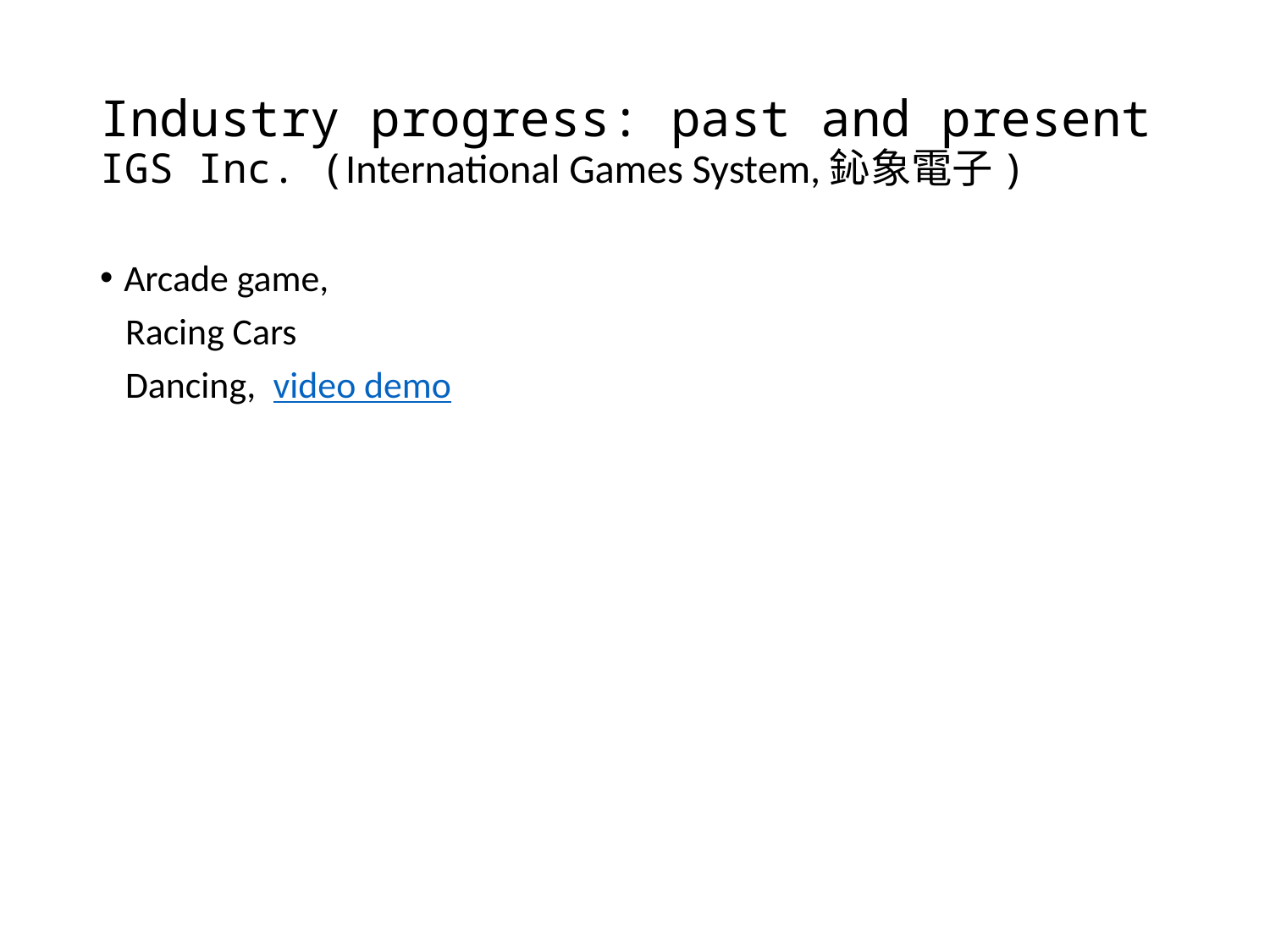

# Industry progress: past and present IGS Inc. (International Games System,鈊象電子)
Arcade game,
   Racing Cars
   Dancing,  video demo